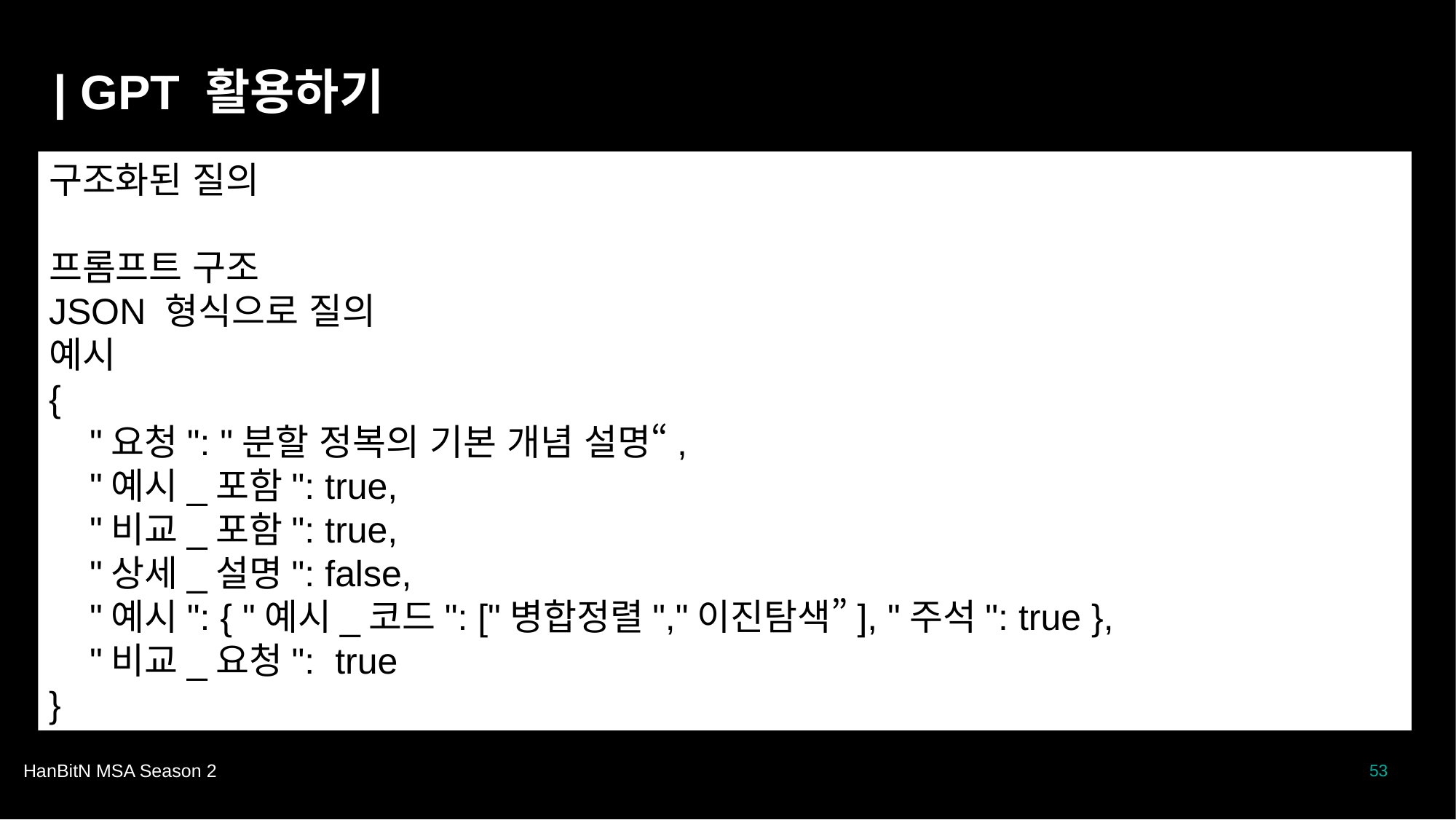

| GPT 활용하기
구조화된 질의

프롬프트 구조
JSON 형식으로 질의
예시
{
    "요청": "분할 정복의 기본 개념 설명“,
    "예시_포함": true,
    "비교_포함": true,
    "상세_설명": false,
    "예시": { "예시_코드": ["병합정렬","이진탐색”], "주석": true },
    "비교_요청":  true
}